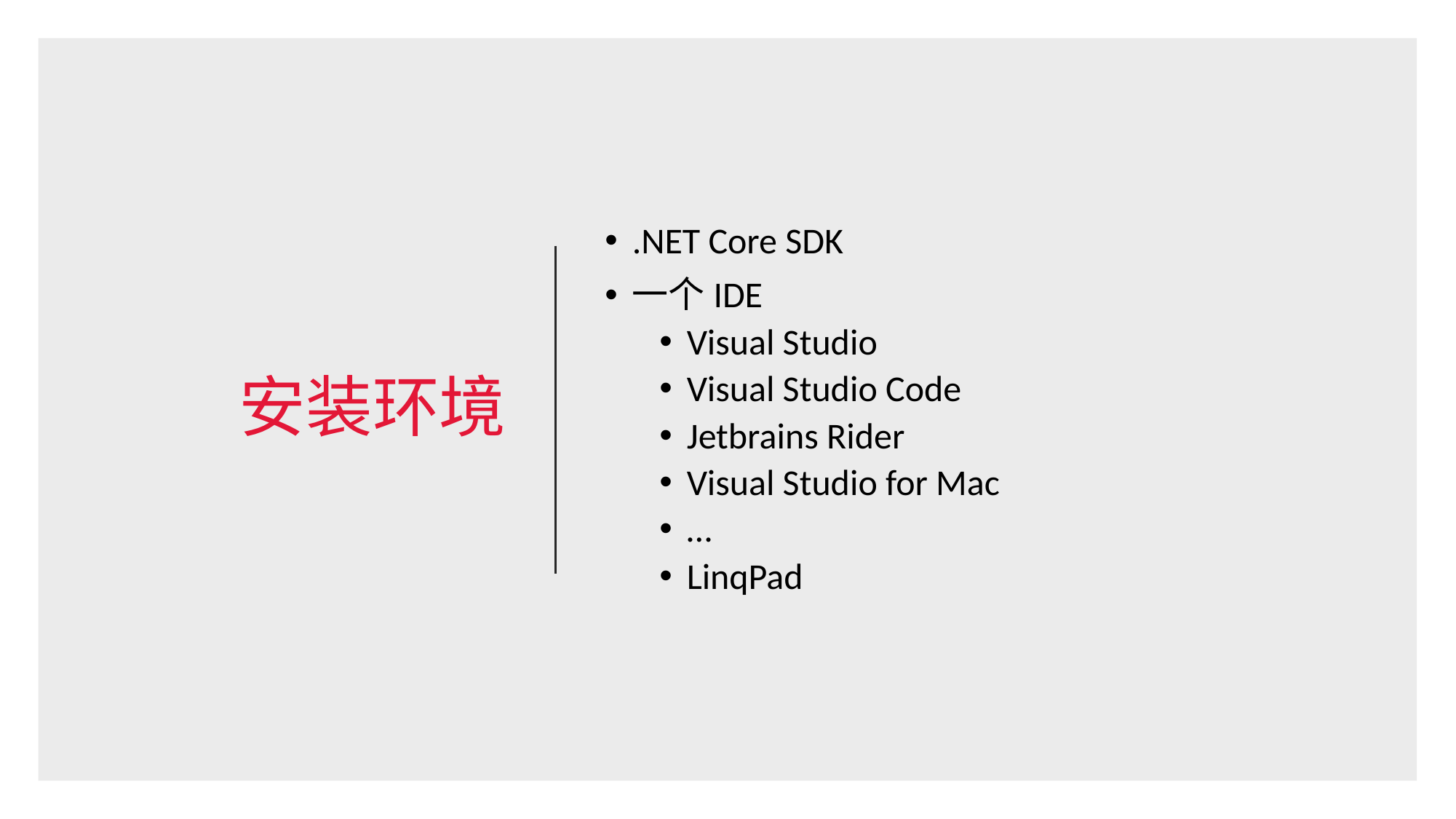

# 安装环境
.NET Core SDK
一个IDE
Visual Studio
Visual Studio Code
Jetbrains Rider
Visual Studio for Mac
…
LinqPad